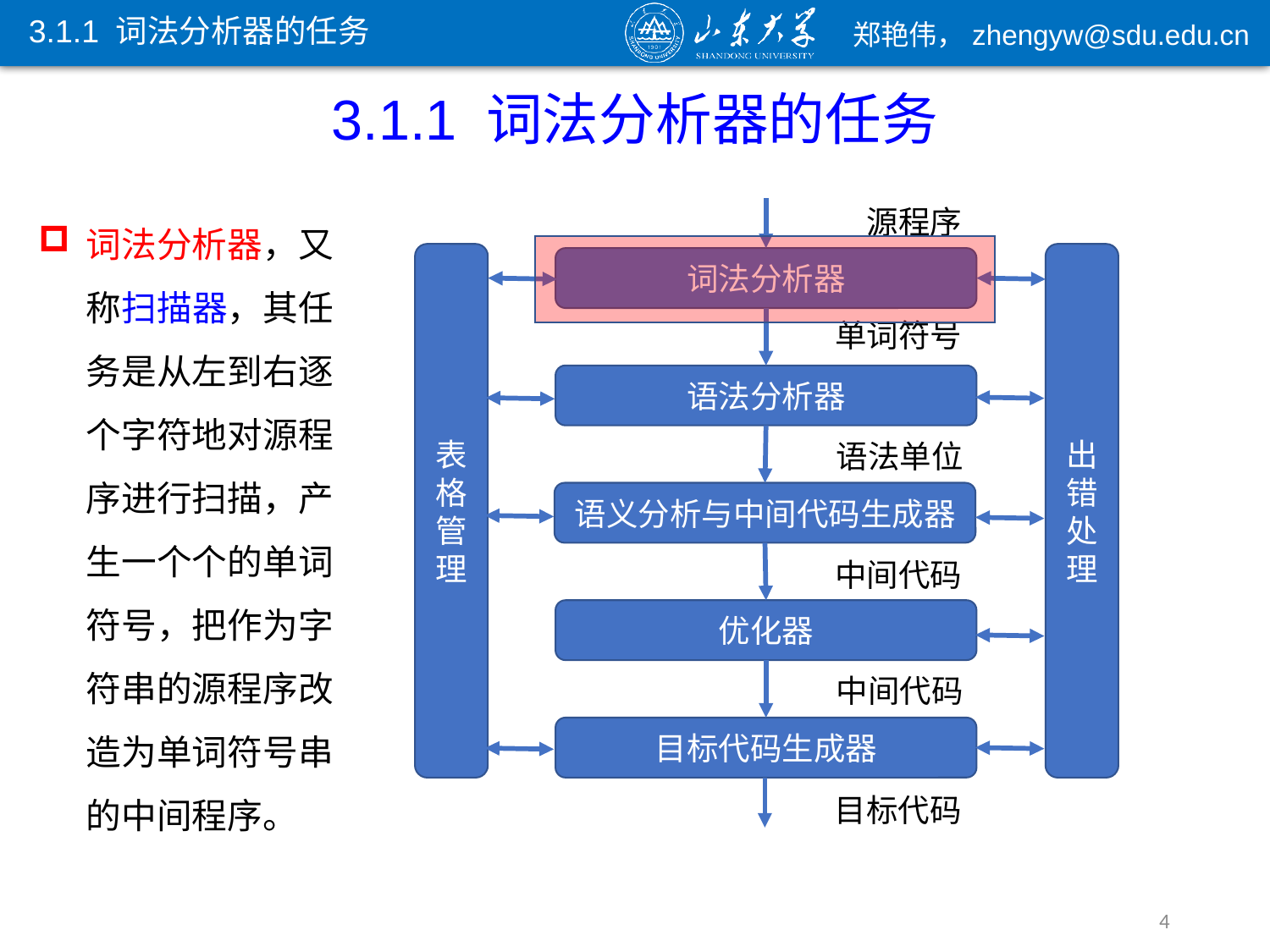

3.1.1 词法分析器的任务
3.1.1 词法分析器的任务
词法分析器，又称扫描器，其任务是从左到右逐个字符地对源程序进行扫描，产生一个个的单词符号，把作为字符串的源程序改造为单词符号串的中间程序。
源程序
表格管理
出错处理
词法分析器
单词符号
语法分析器
语法单位
语义分析与中间代码生成器
中间代码
优化器
中间代码
目标代码生成器
目标代码

4